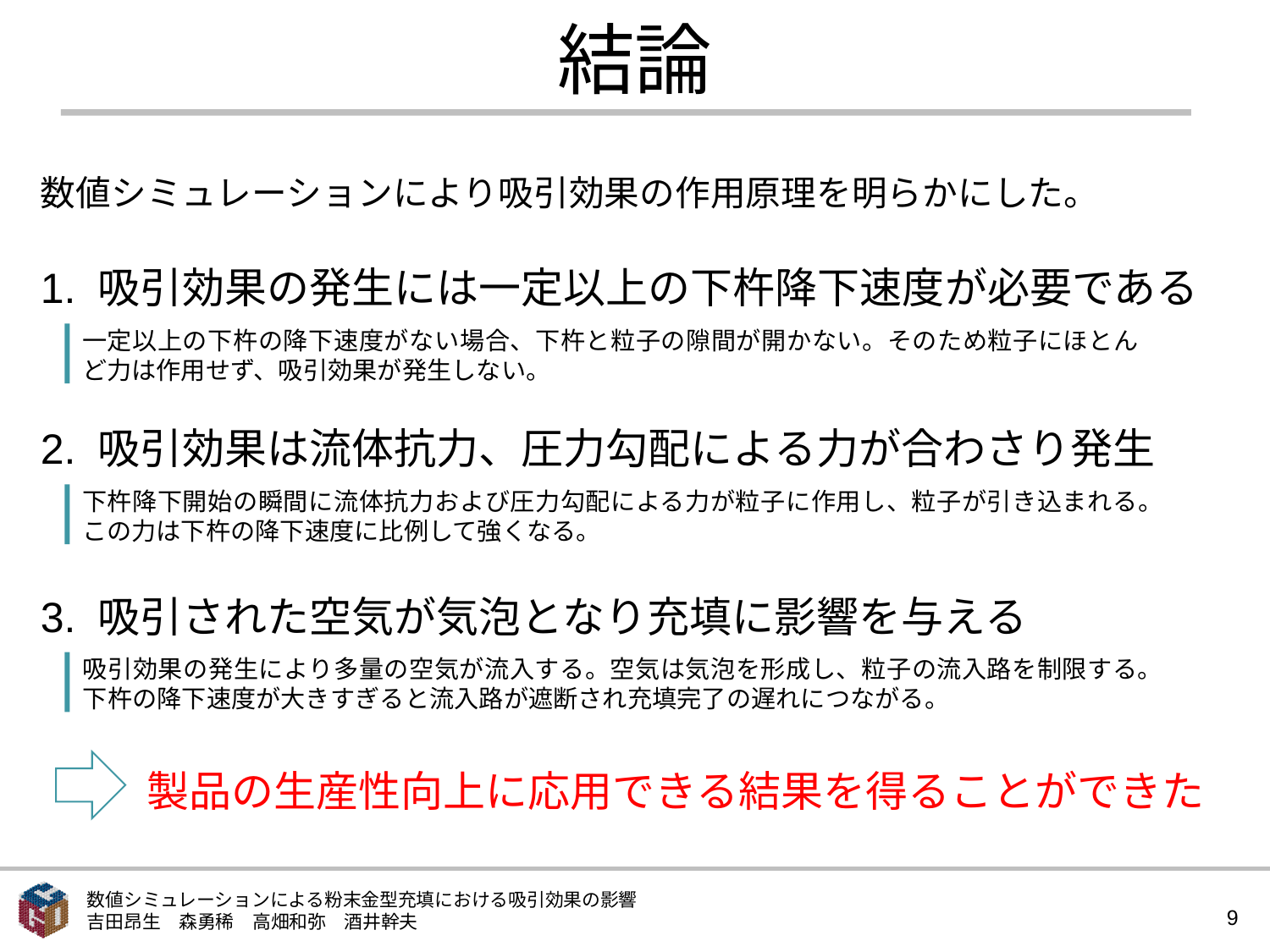

# 結論
数値シミュレーションにより吸引効果の作用原理を明らかにした。
1. 吸引効果の発生には一定以上の下杵降下速度が必要である
一定以上の下杵の降下速度がない場合、下杵と粒子の隙間が開かない。そのため粒子にほとんど力は作用せず、吸引効果が発生しない。

2. 吸引効果は流体抗力、圧力勾配による力が合わさり発生
下杵降下開始の瞬間に流体抗力および圧力勾配による力が粒子に作用し、粒子が引き込まれる。この力は下杵の降下速度に比例して強くなる。

3. 吸引された空気が気泡となり充填に影響を与える
吸引効果の発生により多量の空気が流入する。空気は気泡を形成し、粒子の流入路を制限する。下杵の降下速度が大きすぎると流入路が遮断され充填完了の遅れにつながる。

製品の生産性向上に応用できる結果を得ることができた